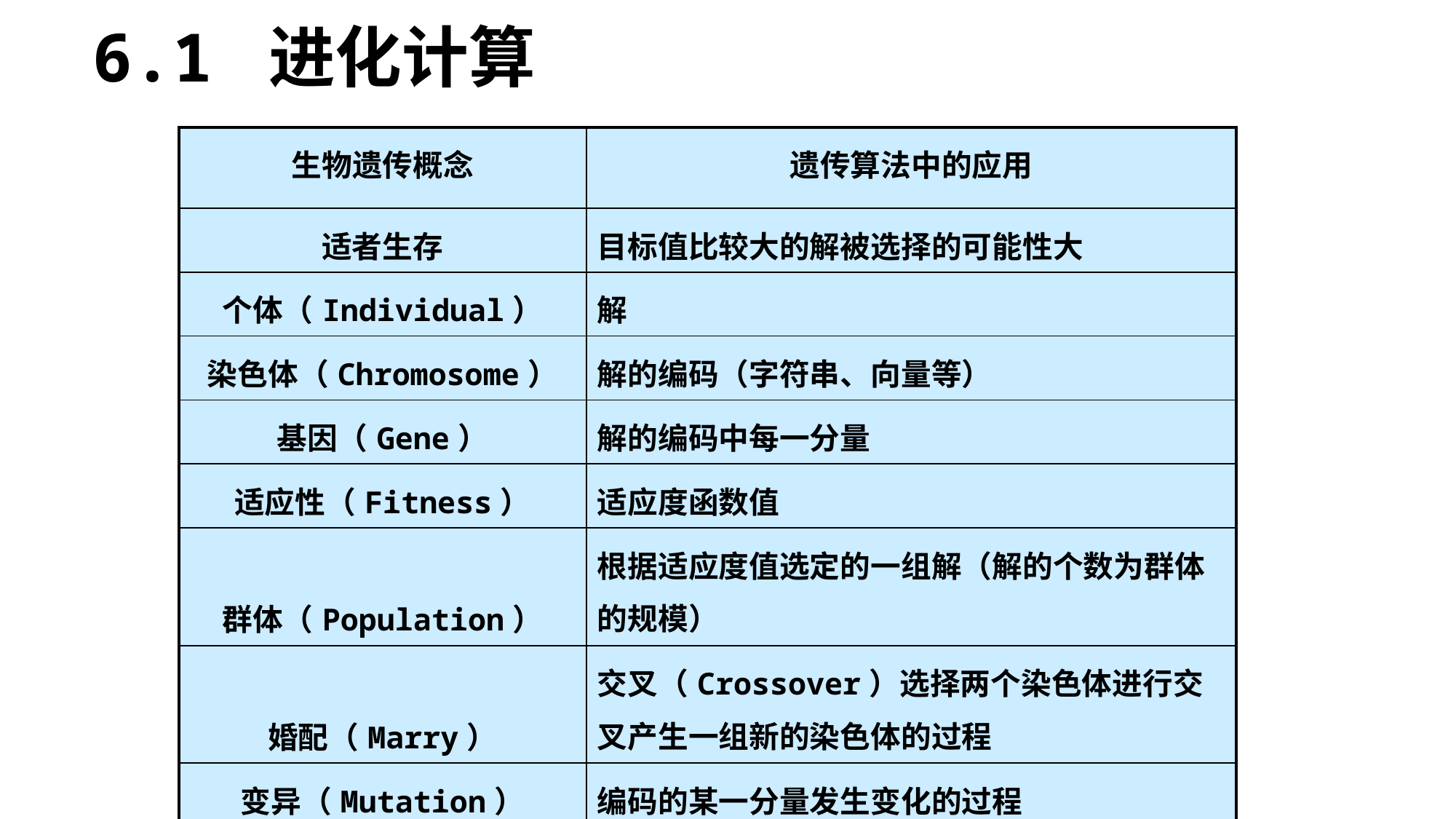

6.1 进化计算
| 生物遗传概念 | 遗传算法中的应用 |
| --- | --- |
| 适者生存 | 目标值比较大的解被选择的可能性大 |
| 个体（Individual） | 解 |
| 染色体（Chromosome） | 解的编码（字符串、向量等） |
| 基因（Gene） | 解的编码中每一分量 |
| 适应性（Fitness） | 适应度函数值 |
| 群体（Population） | 根据适应度值选定的一组解（解的个数为群体的规模） |
| 婚配（Marry） | 交叉（Crossover）选择两个染色体进行交叉产生一组新的染色体的过程 |
| 变异（Mutation） | 编码的某一分量发生变化的过程 |